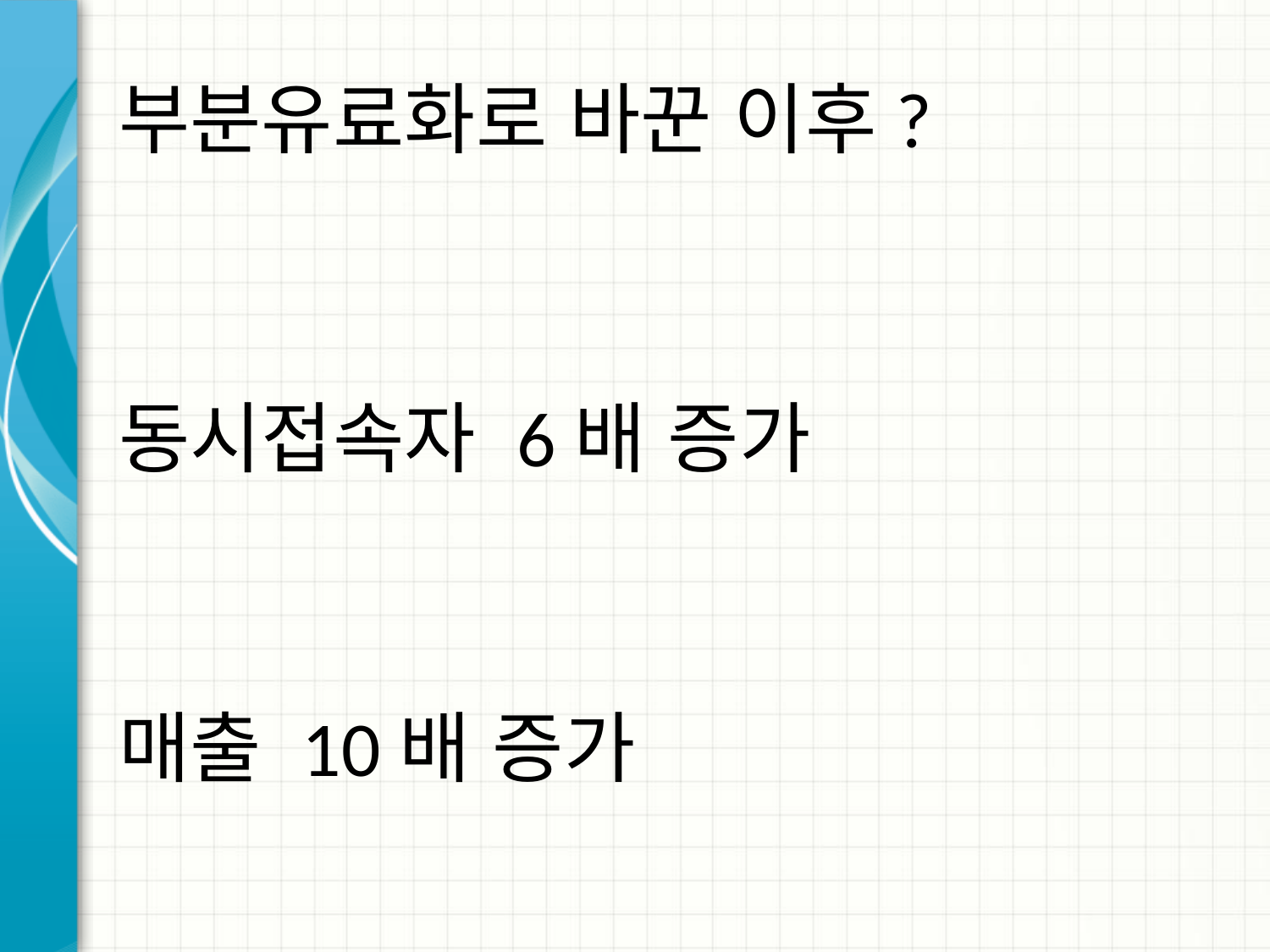

# 부분유료화로 바꾼 이후?
동시접속자 6배 증가
매출 10배 증가